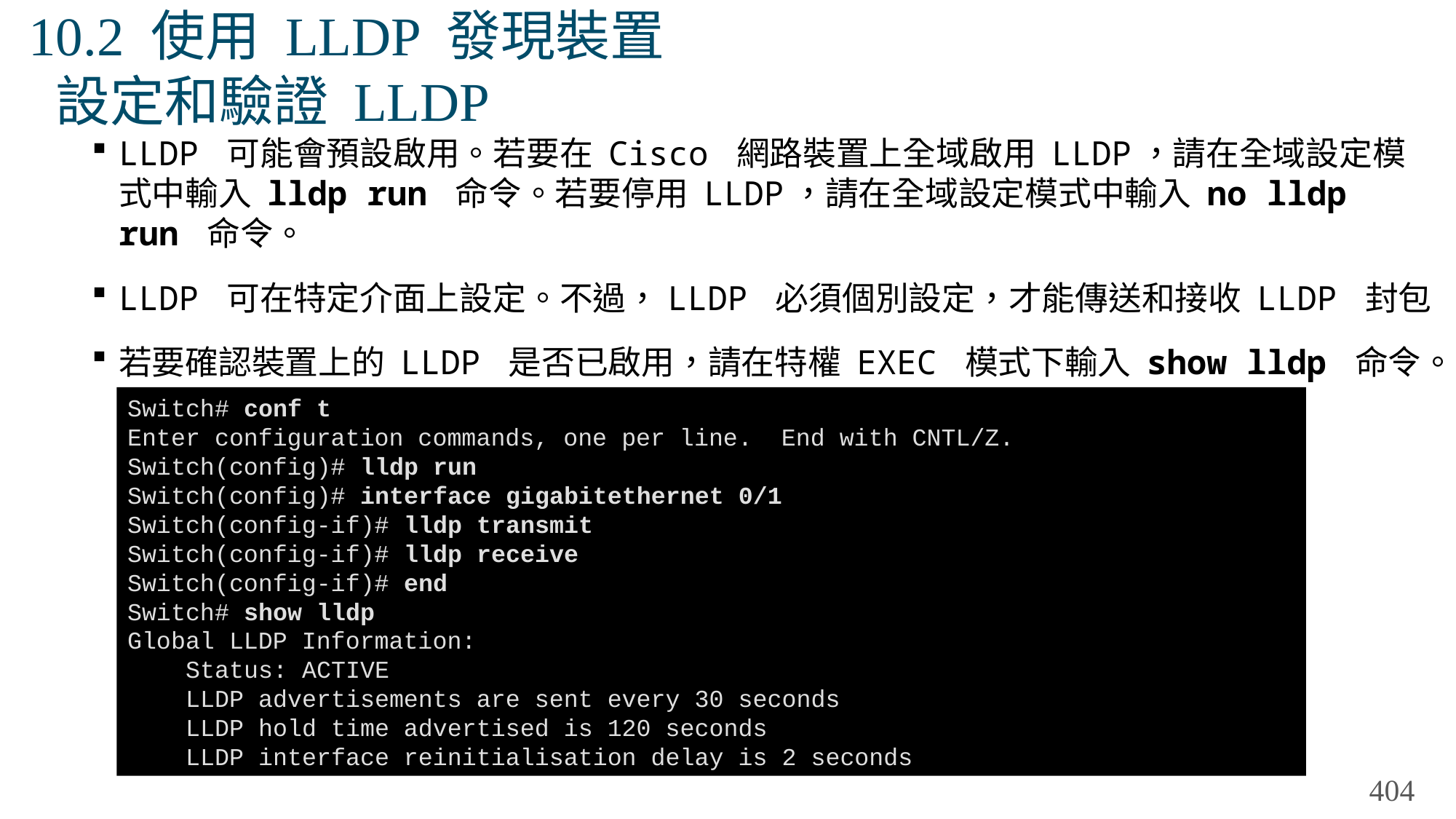

# 10.2 使用 LLDP 發現裝置 設定和驗證 LLDP
LLDP 可能會預設啟用。若要在 Cisco 網路裝置上全域啟用 LLDP，請在全域設定模式中輸入 lldp run 命令。若要停用 LLDP，請在全域設定模式中輸入 no lldp run 命令。
LLDP 可在特定介面上設定。不過，LLDP 必須個別設定，才能傳送和接收 LLDP 封包
若要確認裝置上的 LLDP 是否已啟用，請在特權 EXEC 模式下輸入 show lldp 命令。
Switch# conf t
Enter configuration commands, one per line.  End with CNTL/Z.
Switch(config)# lldp run
Switch(config)# interface gigabitethernet 0/1
Switch(config-if)# lldp transmit
Switch(config-if)# lldp receive
Switch(config-if)# end
Switch# show lldp
Global LLDP Information:
    Status: ACTIVE
    LLDP advertisements are sent every 30 seconds
    LLDP hold time advertised is 120 seconds
    LLDP interface reinitialisation delay is 2 seconds
404